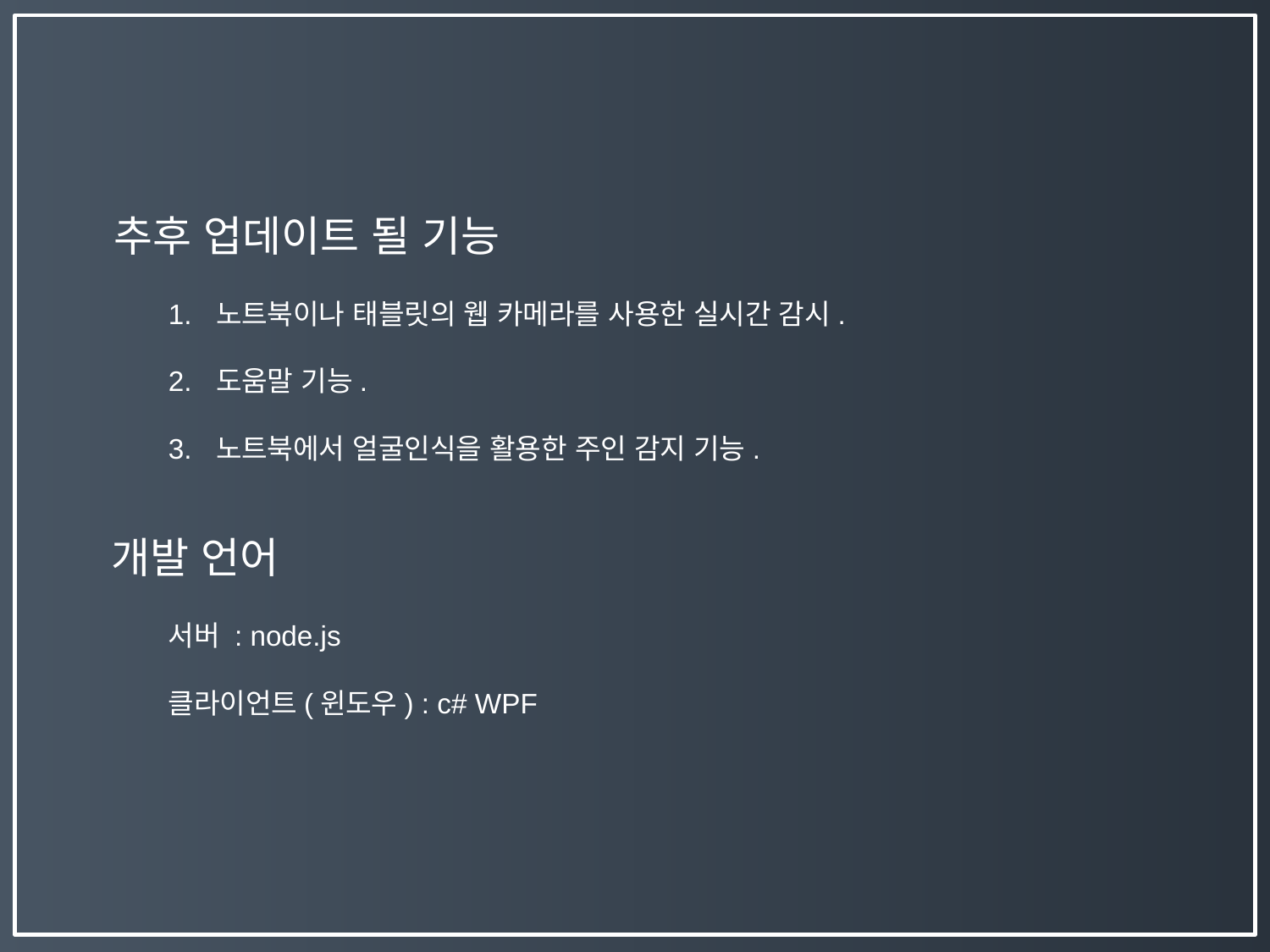

추후 업데이트 될 기능
노트북이나 태블릿의 웹 카메라를 사용한 실시간 감시.

도움말 기능.

노트북에서 얼굴인식을 활용한 주인 감지 기능.

개발 언어
서버 : node.js

클라이언트(윈도우) : c# WPF